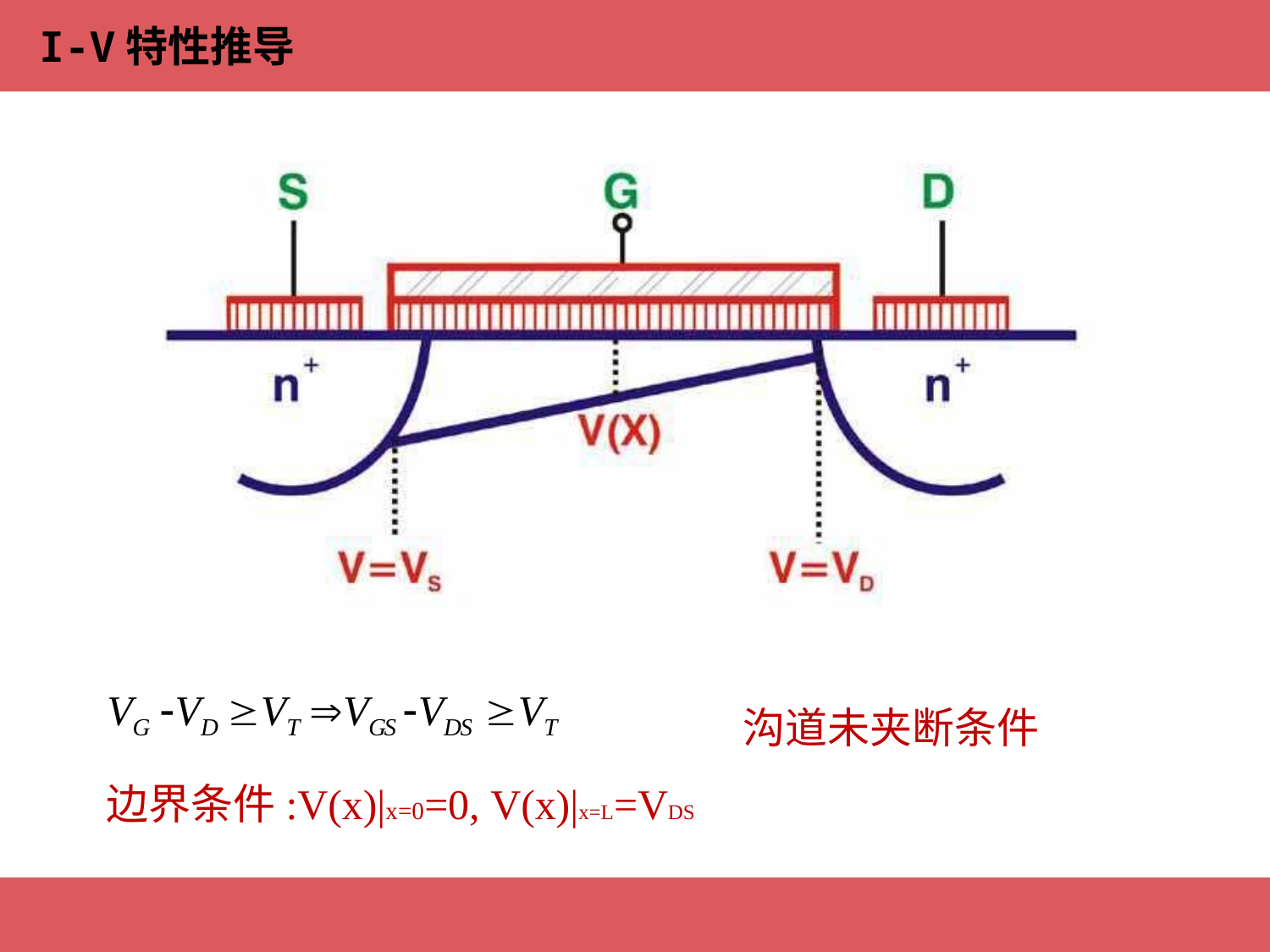

I-V特性推导

VG  −VD  ≥VT  ⇒VGS  −VDS ≥VT
沟道未夹断条件
边界条件:V(x)|x=0=0, V(x)|x=L=VDS